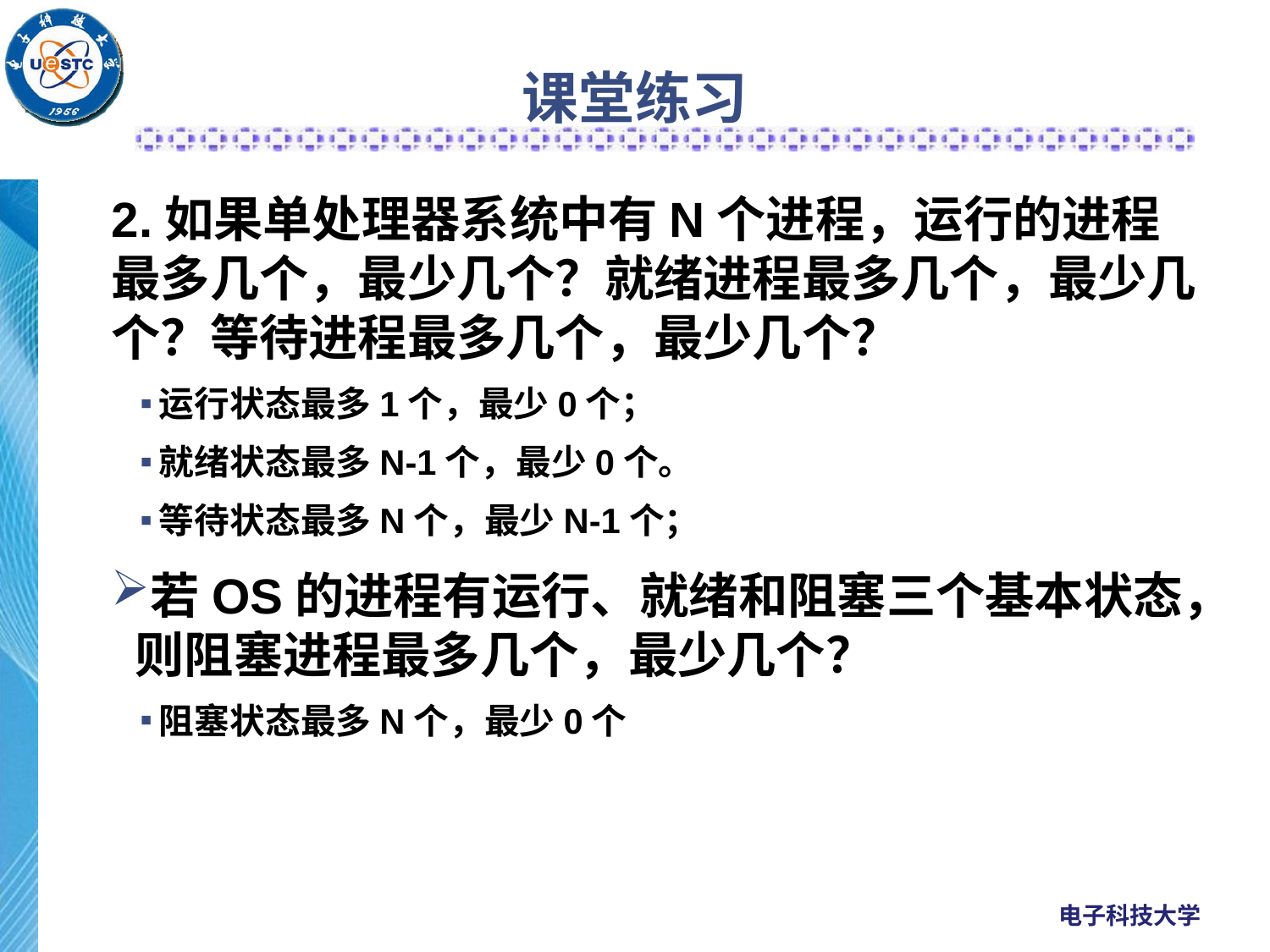

# 课堂练习
2.如果单处理器系统中有N个进程，运行的进程最多几个，最少几个？就绪进程最多几个，最少几个？等待进程最多几个，最少几个？
运行状态最多1个，最少0个；
就绪状态最多N-1个，最少0个。
等待状态最多N个，最少N-1个；
若OS的进程有运行、就绪和阻塞三个基本状态，则阻塞进程最多几个，最少几个？
阻塞状态最多N个，最少0个